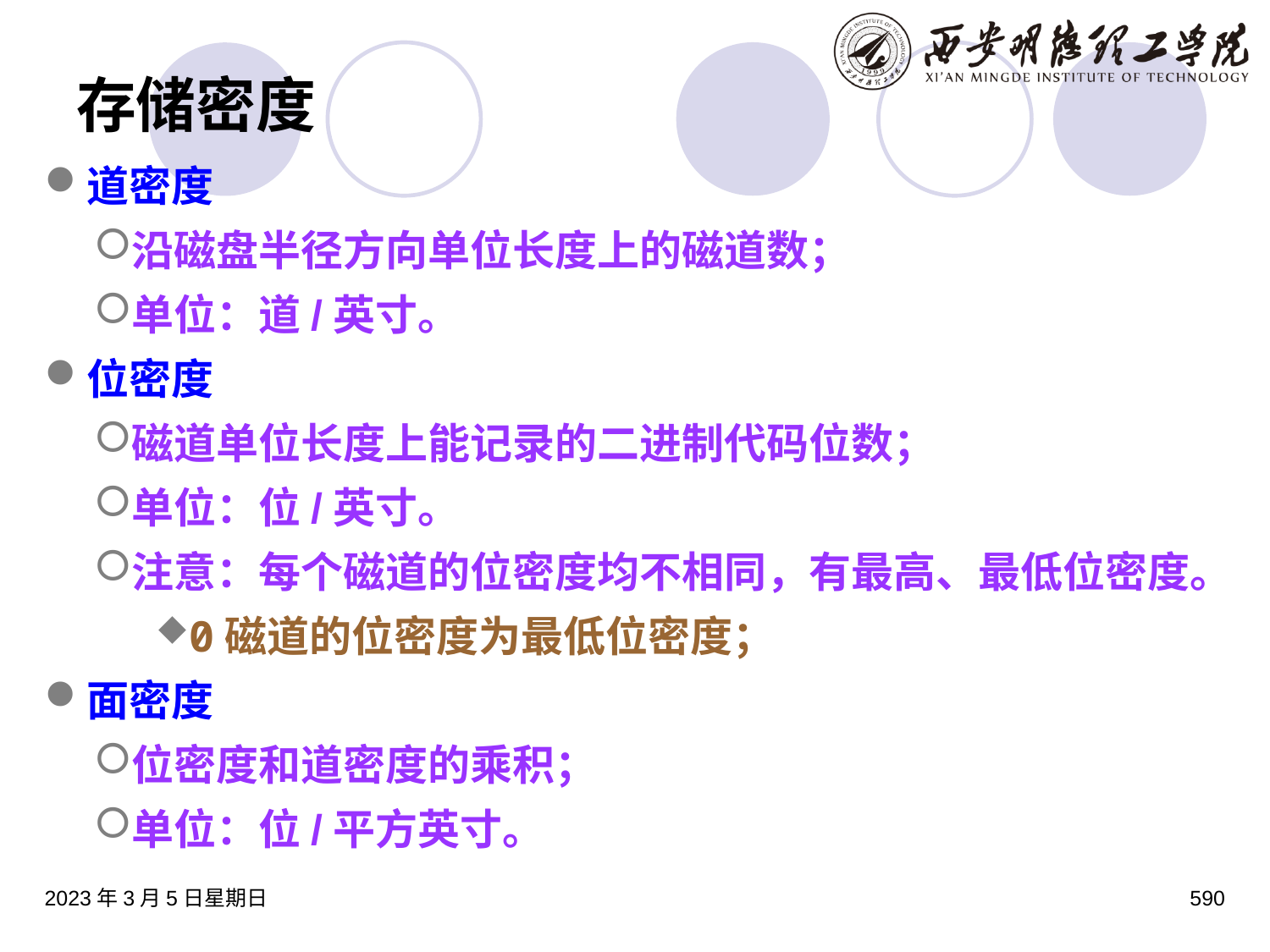

# 存储密度
道密度
沿磁盘半径方向单位长度上的磁道数；
单位：道/英寸。
位密度
磁道单位长度上能记录的二进制代码位数；
单位：位/英寸。
注意：每个磁道的位密度均不相同，有最高、最低位密度。
0磁道的位密度为最低位密度；
面密度
位密度和道密度的乘积；
单位：位/平方英寸。
2023年3月5日星期日
590